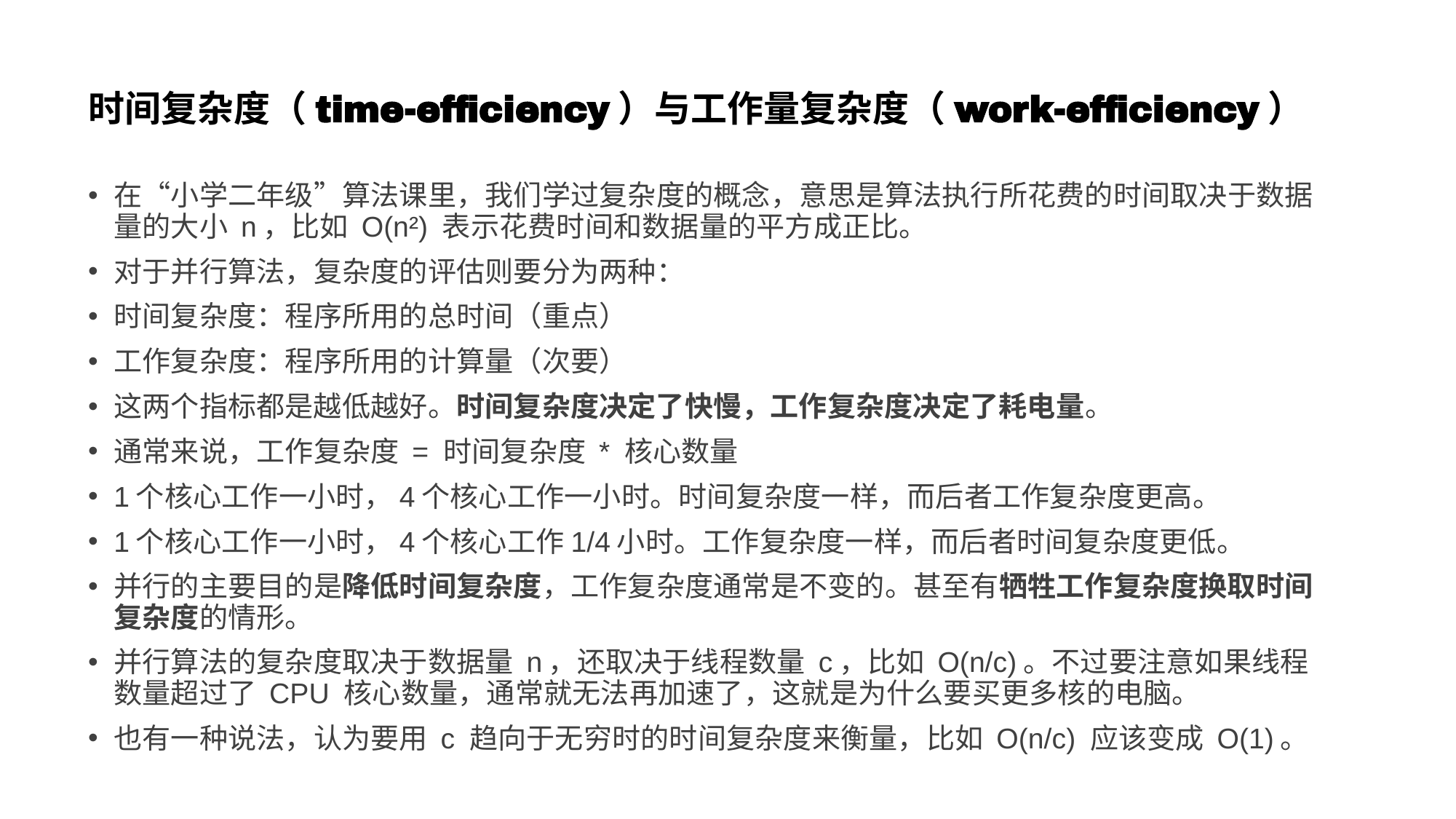

# 时间复杂度（time-efficiency）与工作量复杂度（work-efficiency）
在“小学二年级”算法课里，我们学过复杂度的概念，意思是算法执行所花费的时间取决于数据量的大小 n，比如 O(n²) 表示花费时间和数据量的平方成正比。
对于并行算法，复杂度的评估则要分为两种：
时间复杂度：程序所用的总时间（重点）
工作复杂度：程序所用的计算量（次要）
这两个指标都是越低越好。时间复杂度决定了快慢，工作复杂度决定了耗电量。
通常来说，工作复杂度 = 时间复杂度 * 核心数量
1个核心工作一小时，4个核心工作一小时。时间复杂度一样，而后者工作复杂度更高。
1个核心工作一小时，4个核心工作1/4小时。工作复杂度一样，而后者时间复杂度更低。
并行的主要目的是降低时间复杂度，工作复杂度通常是不变的。甚至有牺牲工作复杂度换取时间复杂度的情形。
并行算法的复杂度取决于数据量 n，还取决于线程数量 c，比如 O(n/c)。不过要注意如果线程数量超过了 CPU 核心数量，通常就无法再加速了，这就是为什么要买更多核的电脑。
也有一种说法，认为要用 c 趋向于无穷时的时间复杂度来衡量，比如 O(n/c) 应该变成 O(1)。